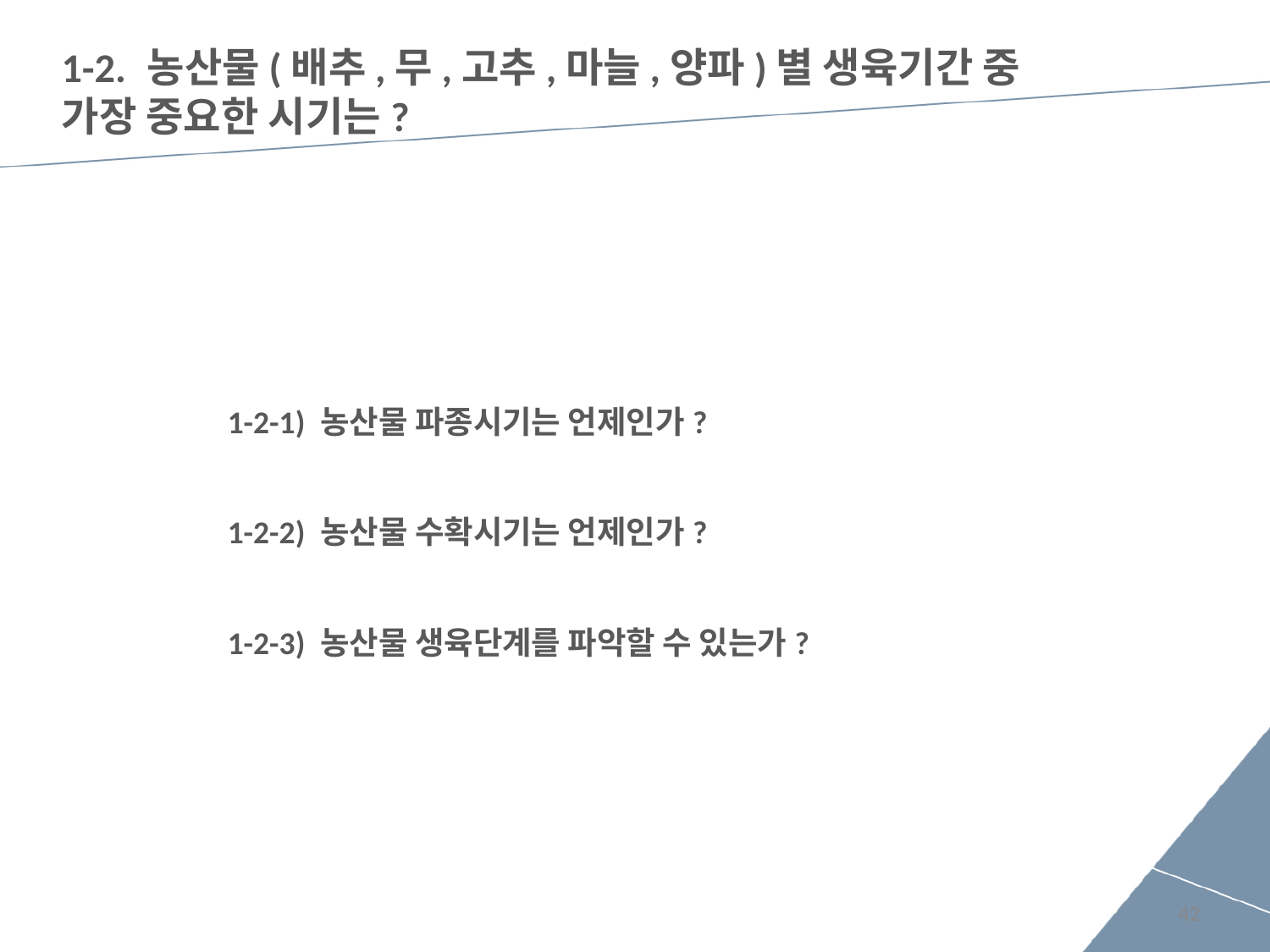

# 1-2. 농산물(배추,무,고추,마늘,양파)별 생육기간 중 가장 중요한 시기는?
1-2-1) 농산물 파종시기는 언제인가?
1-2-2) 농산물 수확시기는 언제인가?
1-2-3) 농산물 생육단계를 파악할 수 있는가?
42